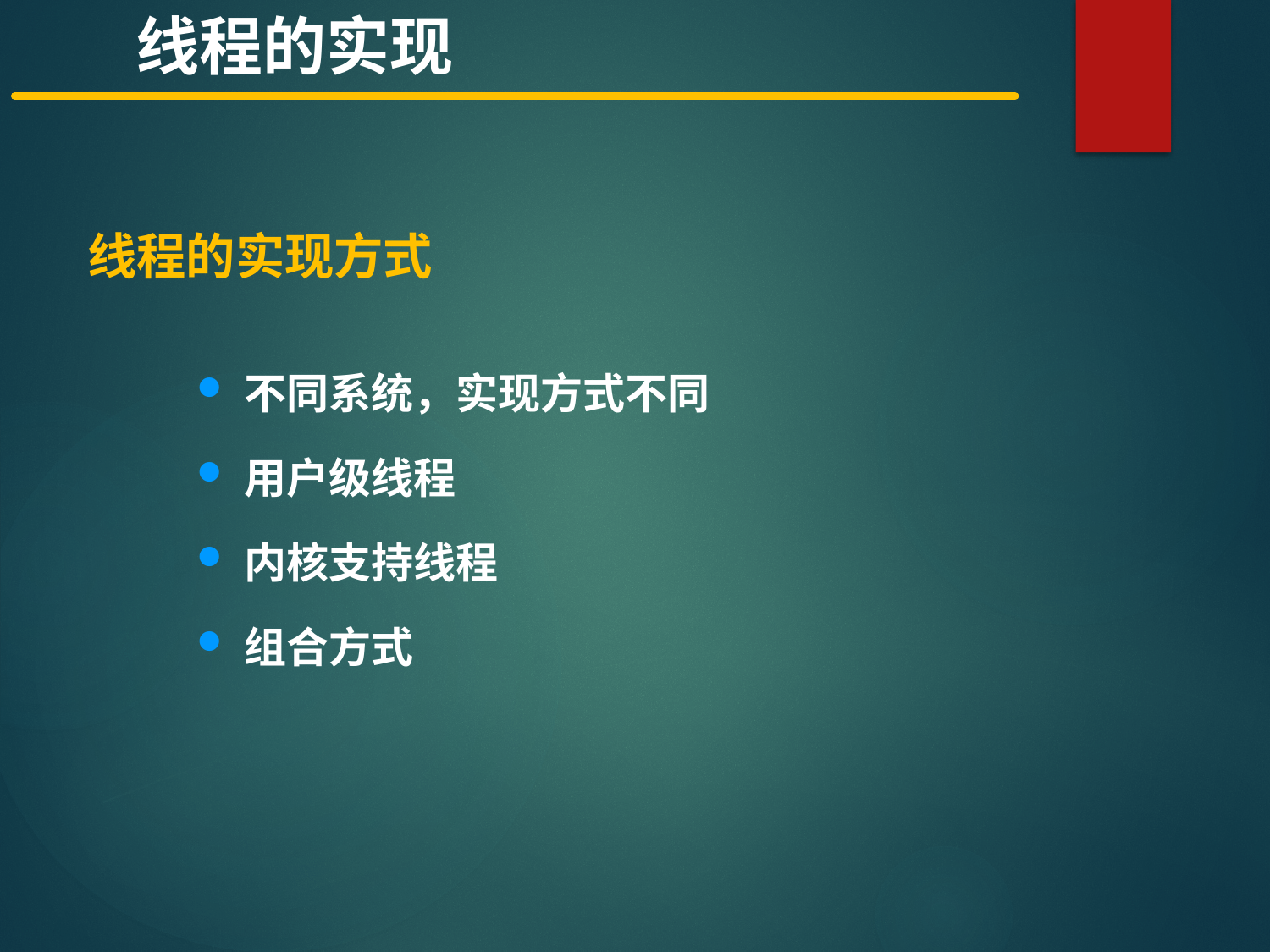

线程的实现
线程的实现方式
不同系统，实现方式不同
用户级线程
内核支持线程
组合方式